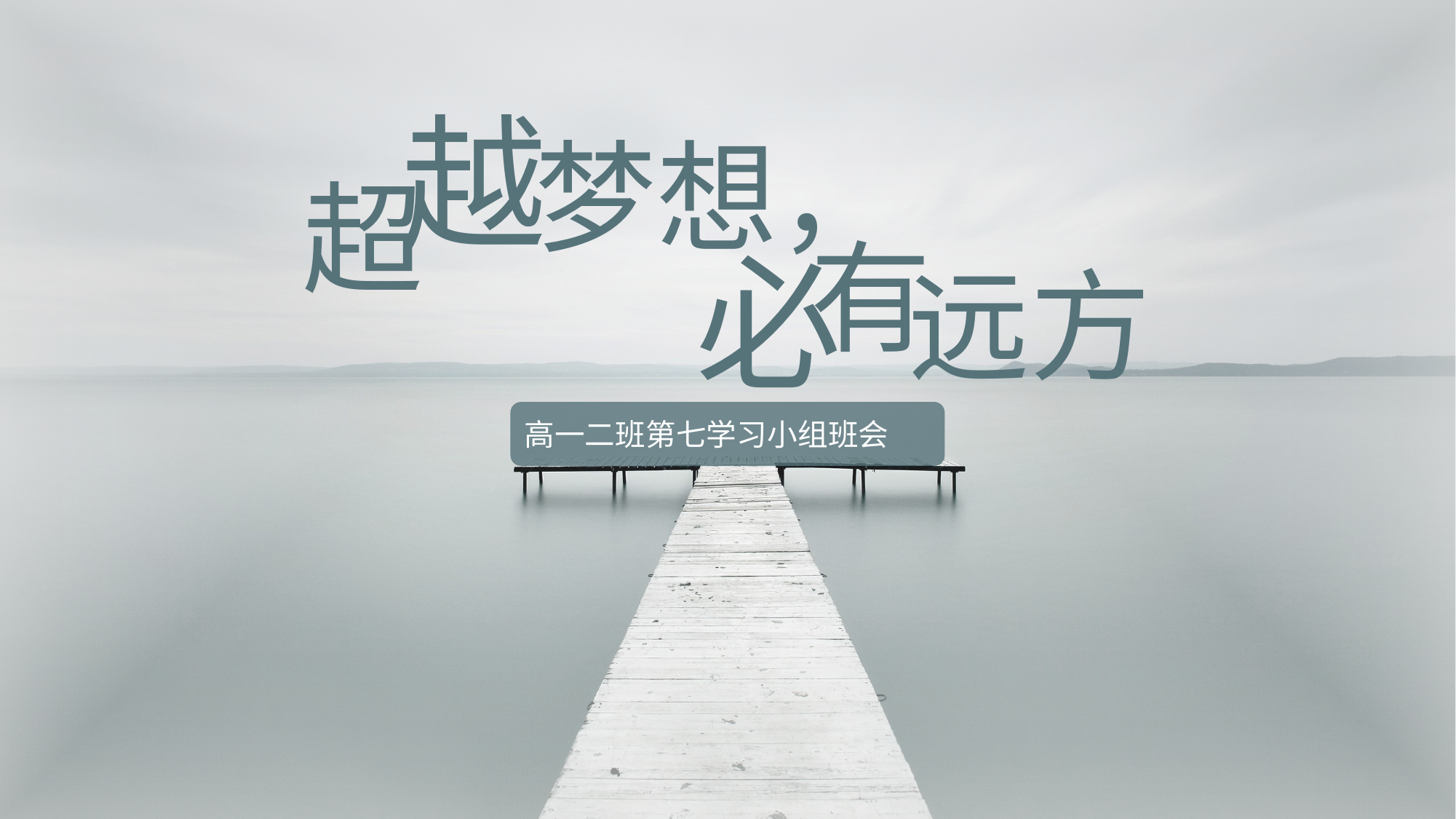

越
梦想，
超
有
必
远方
高一二班第七学习小组班会